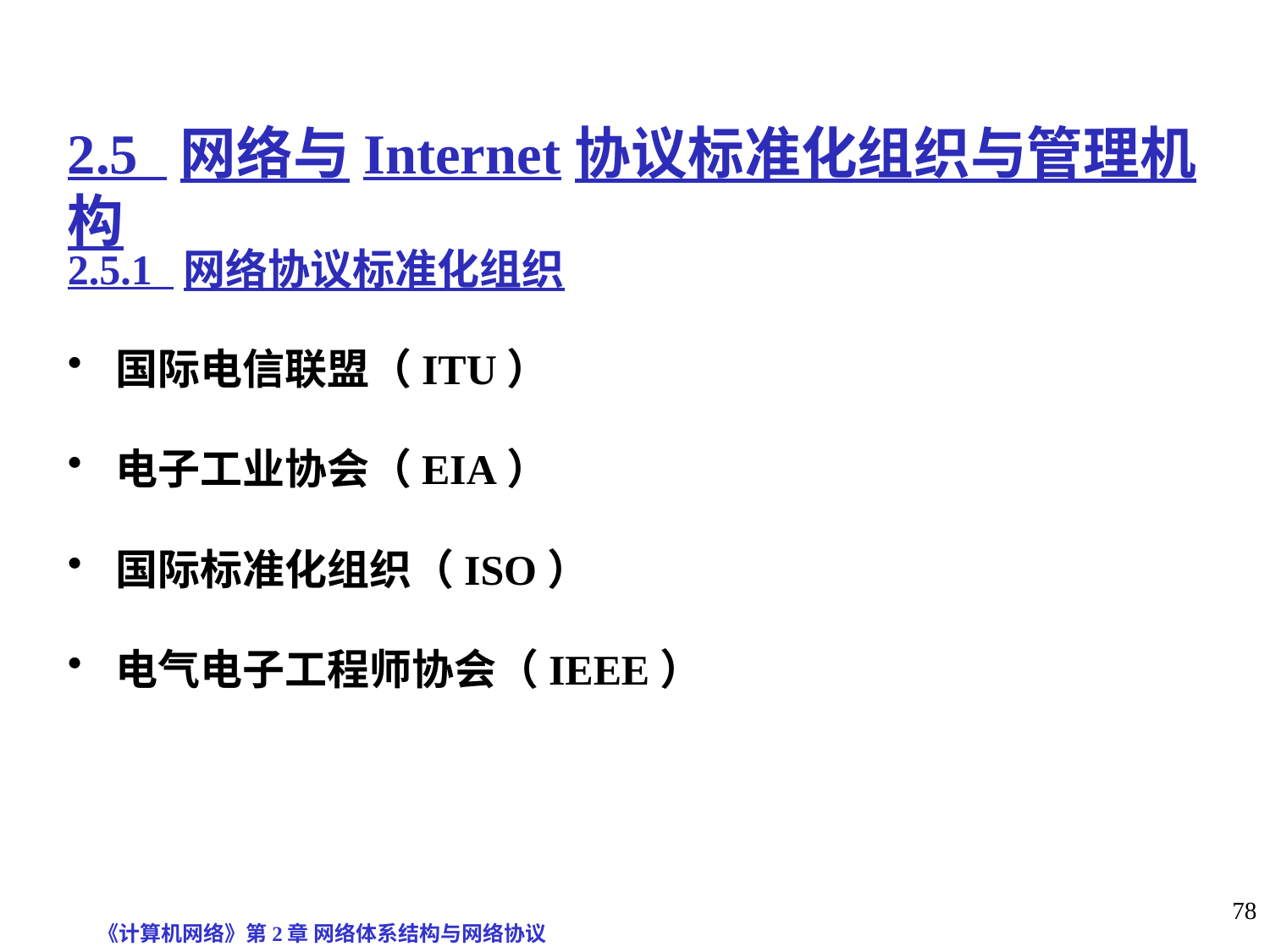

# 2.5  网络与Internet协议标准化组织与管理机构
2.5.1  网络协议标准化组织

国际电信联盟（ITU）

电子工业协会（EIA）

国际标准化组织（ISO）

电气电子工程师协会（IEEE）

《计算机网络》第2章 网络体系结构与网络协议
78